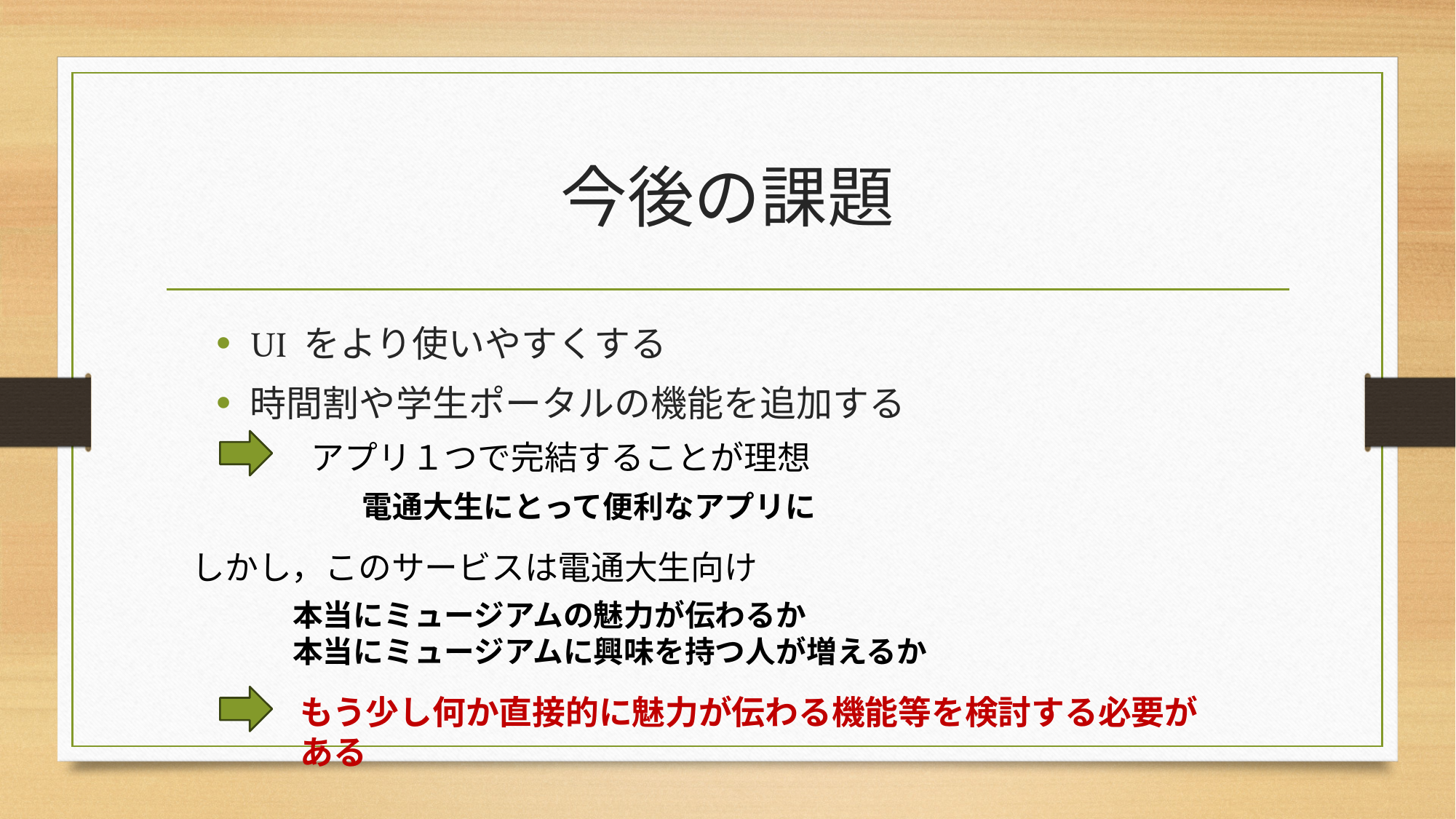

# 今後の課題
UI をより使いやすくする
時間割や学生ポータルの機能を追加する

アプリ１つで完結することが理想
電通大生にとって便利なアプリに
しかし，このサービスは電通大生向け
本当にミュージアムの魅力が伝わるか
本当にミュージアムに興味を持つ人が増えるか
もう少し何か直接的に魅力が伝わる機能等を検討する必要がある